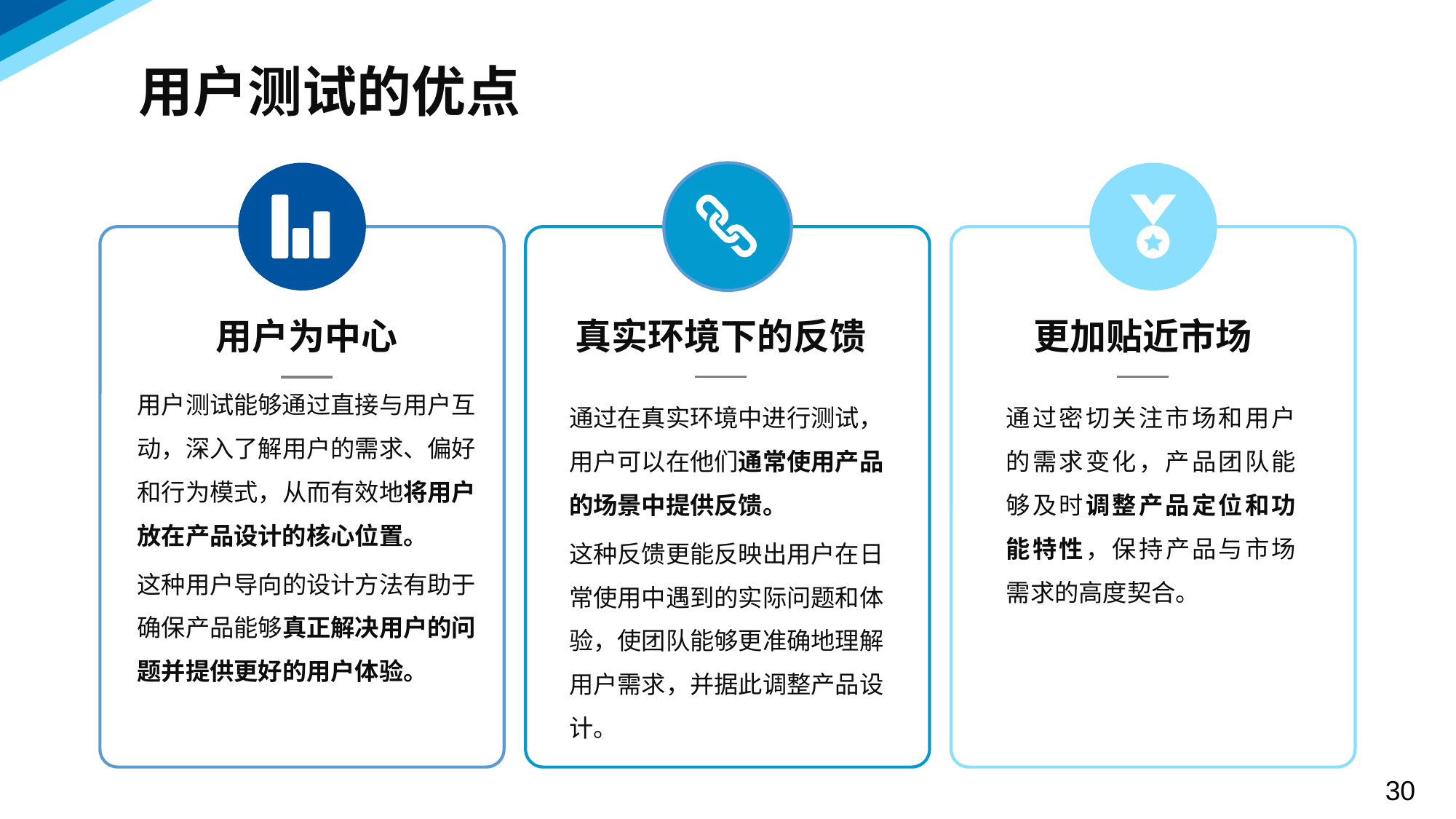

用户测试的优点

真实环境下的反馈
通过在真实环境中进行测试，用户可以在他们通常使用产品的场景中提供反馈。
这种反馈更能反映出用户在日常使用中遇到的实际问题和体验，使团队能够更准确地理解用户需求，并据此调整产品设计。
更加贴近市场
通过密切关注市场和用户的需求变化，产品团队能够及时调整产品定位和功能特性，保持产品与市场需求的高度契合。
用户为中心
用户测试能够通过直接与用户互动，深入了解用户的需求、偏好和行为模式，从而有效地将用户放在产品设计的核心位置。
这种用户导向的设计方法有助于确保产品能够真正解决用户的问题并提供更好的用户体验。
30